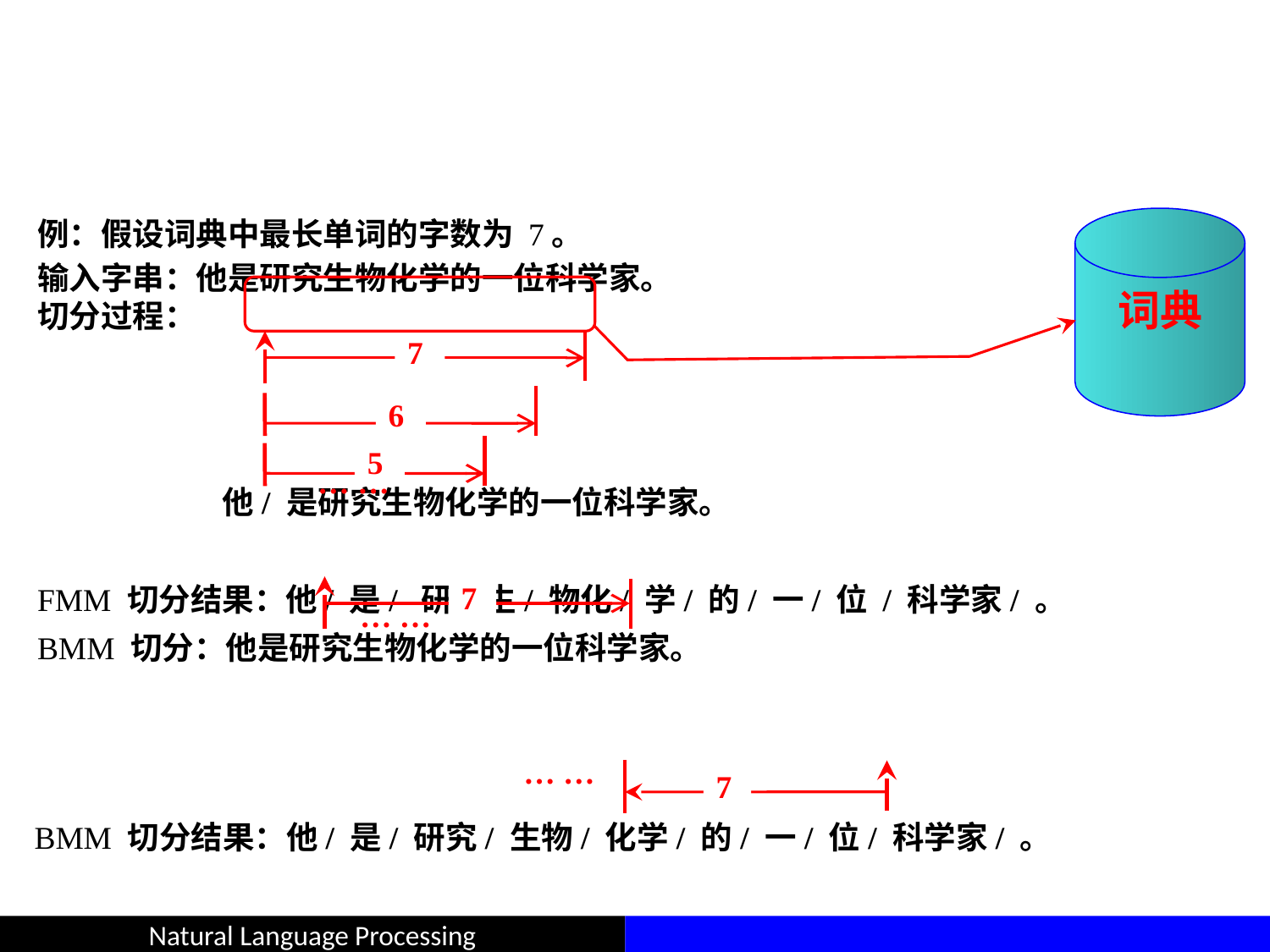

#
例：假设词典中最长单词的字数为 7。
输入字串：他是研究生物化学的一位科学家。
切分过程：

	       他/ 是研究生物化学的一位科学家。

FMM 切分结果：他/ 是/  研究生/ 物化/ 学/ 的/ 一/ 位 / 科学家/ 。
BMM 切分：他是研究生物化学的一位科学家。
词典

7
6
5
… …

7
… …
… …
7
BMM 切分结果：他/ 是/ 研究/ 生物/ 化学/ 的/ 一/ 位/ 科学家/ 。